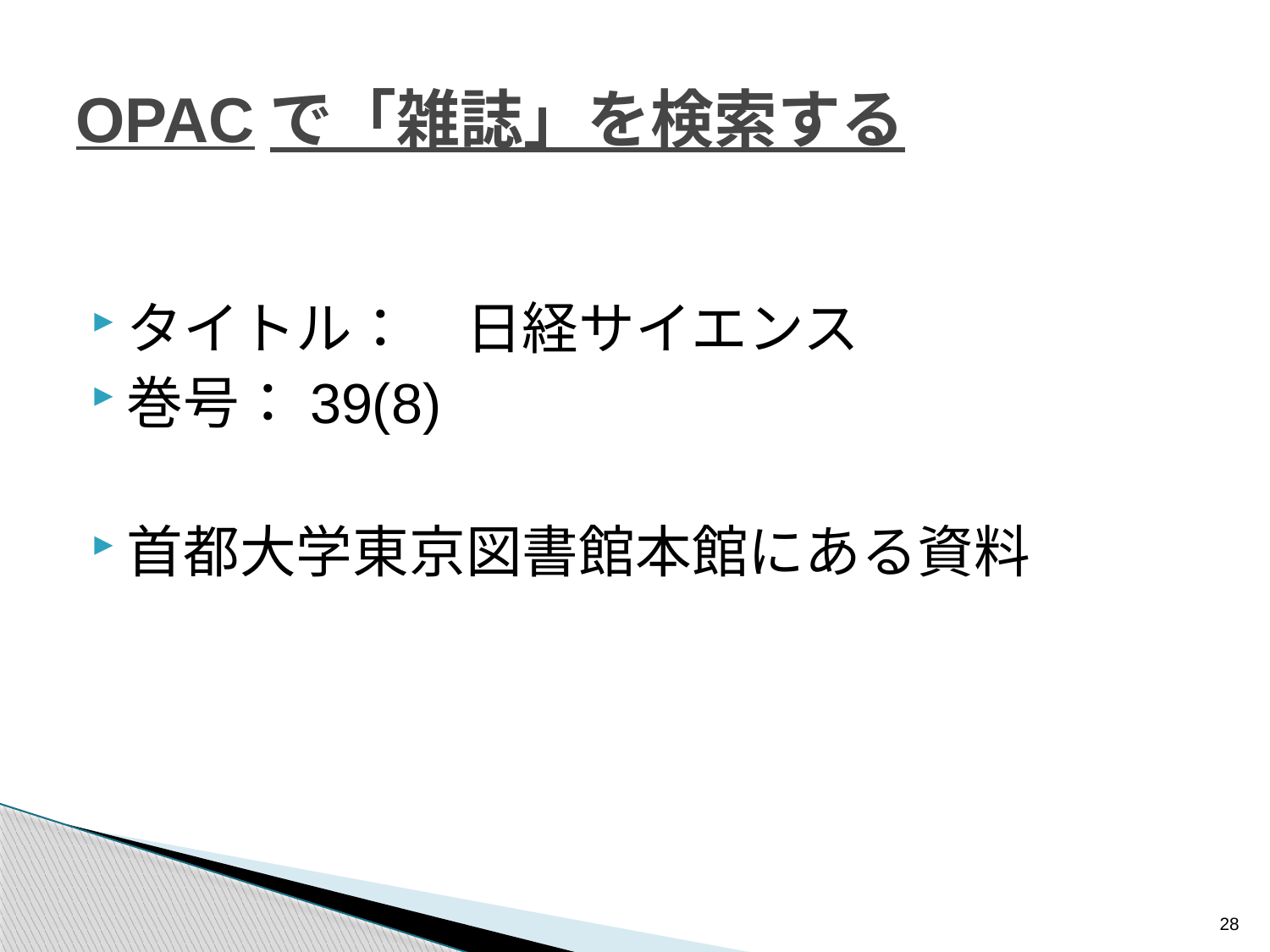

# OPACで「雑誌」を検索する
タイトル：　日経サイエンス
巻号：39(8)

首都大学東京図書館本館にある資料
28